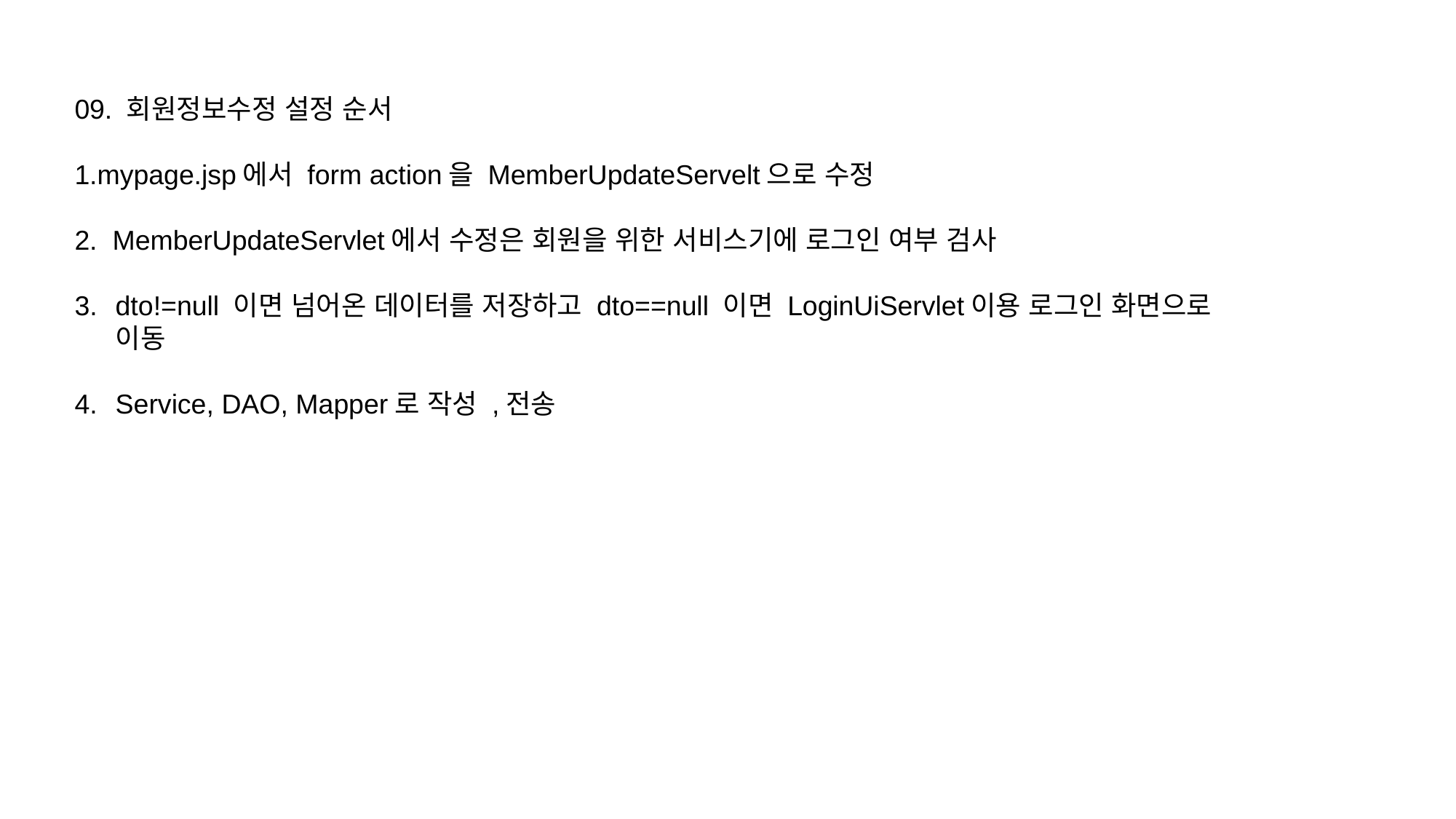

09. 회원정보수정 설정 순서

1.mypage.jsp에서 form action을 MemberUpdateServelt으로 수정

2.  MemberUpdateServlet에서 수정은 회원을 위한 서비스기에 로그인 여부 검사

dto!=null 이면 넘어온 데이터를 저장하고 dto==null 이면 LoginUiServlet이용 로그인 화면으로 이동

Service, DAO, Mapper로 작성 ,전송